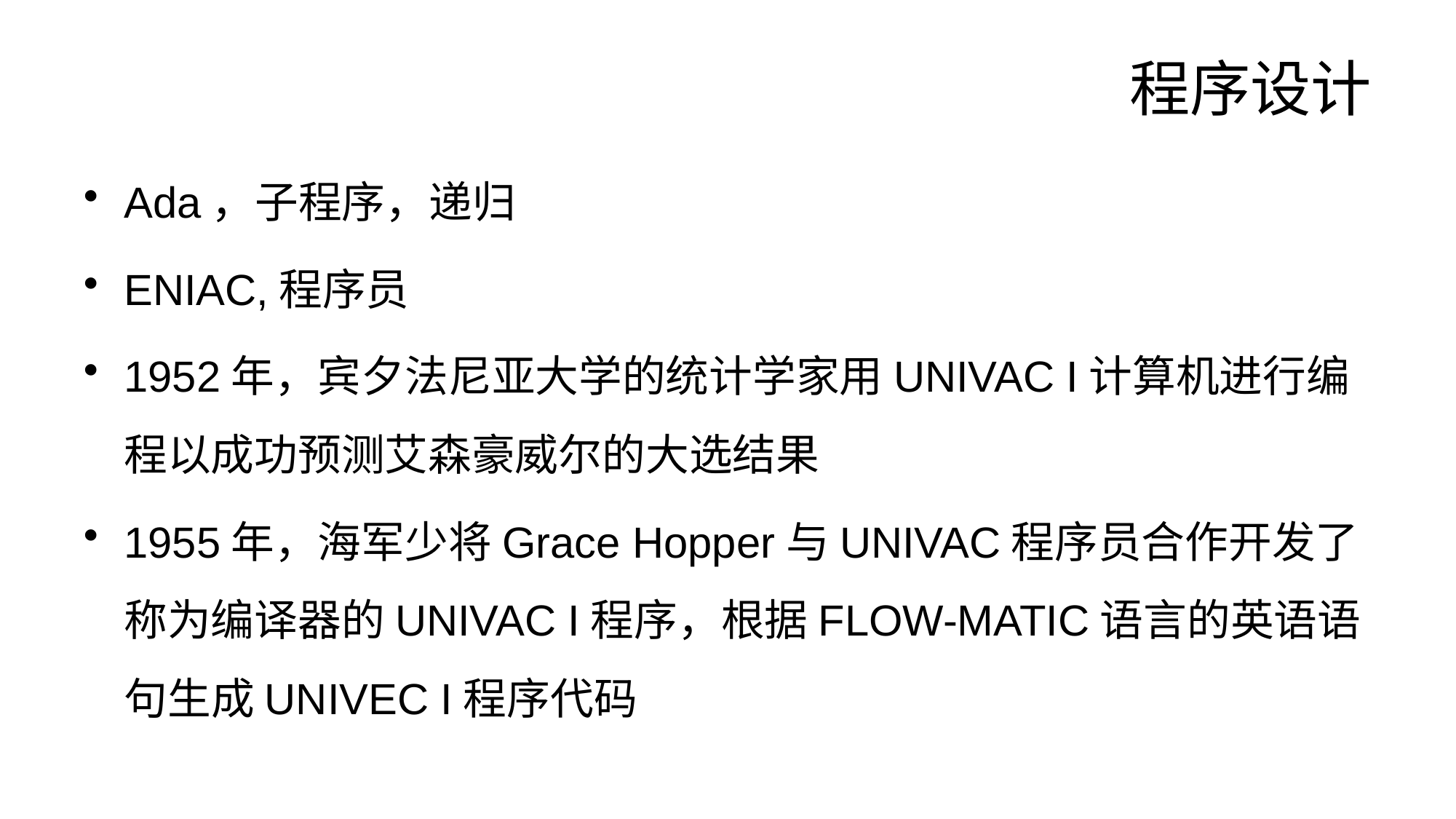

# 程序设计
Ada，子程序，递归
ENIAC,程序员
1952年，宾夕法尼亚大学的统计学家用UNIVAC I计算机进行编程以成功预测艾森豪威尔的大选结果
1955年，海军少将Grace Hopper与UNIVAC程序员合作开发了称为编译器的UNIVAC I程序，根据FLOW-MATIC语言的英语语句生成UNIVEC I程序代码